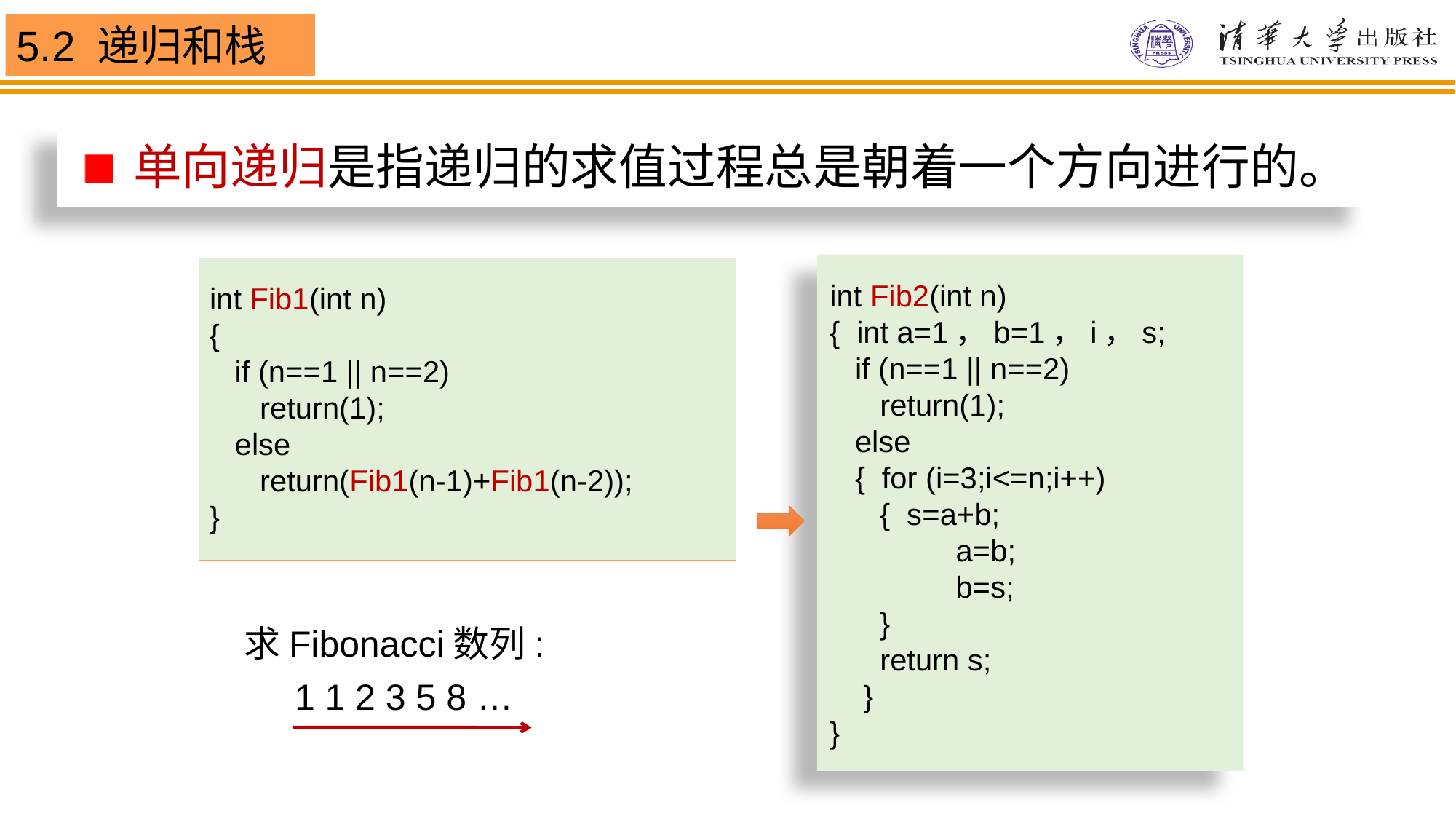

单向递归是指递归的求值过程总是朝着一个方向进行的。
int Fib2(int n)
{  int a=1，b=1，i，s;
   if (n==1 || n==2)
      return(1);
   else
   {  for (i=3;i<=n;i++)
      {  s=a+b;
	  a=b;
	  b=s;
      }
      return s;
    }
}
int Fib1(int n)
{
   if (n==1 || n==2)
      return(1);
   else
      return(Fib1(n-1)+Fib1(n-2));
}

求Fibonacci数列:
     1 1 2 3 5 8 …